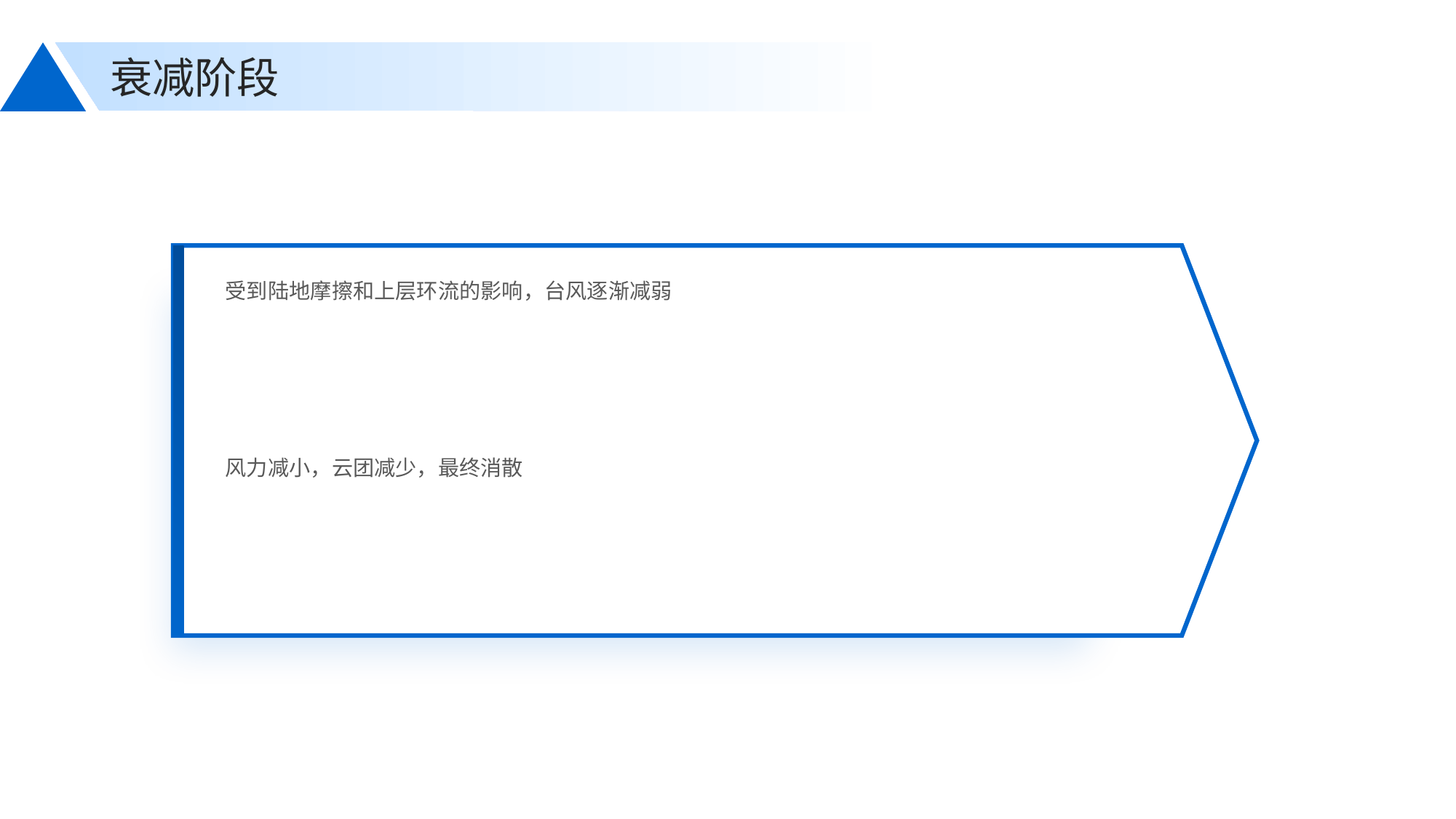

衰减阶段

受到陆地摩擦和上层环流的影响，台风逐渐减弱
风力减小，云团减少，最终消散